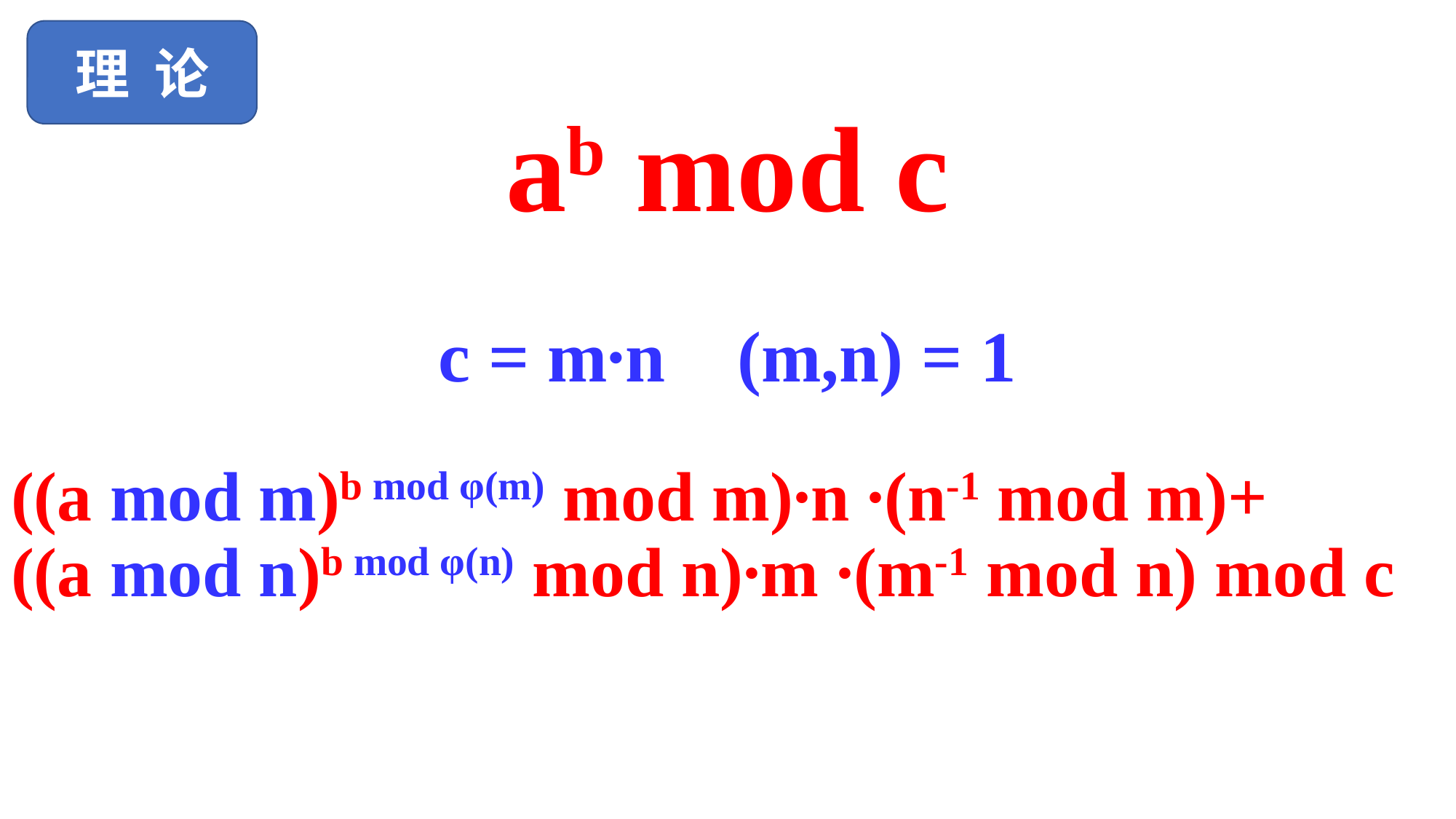

理  论
# ab mod c
c = m∙n    (m,n) = 1
((a mod m)b mod φ(m) mod m)∙n ∙(n-1 mod m)+
((a mod n)b mod φ(n) mod n)∙m ∙(m-1 mod n) mod c